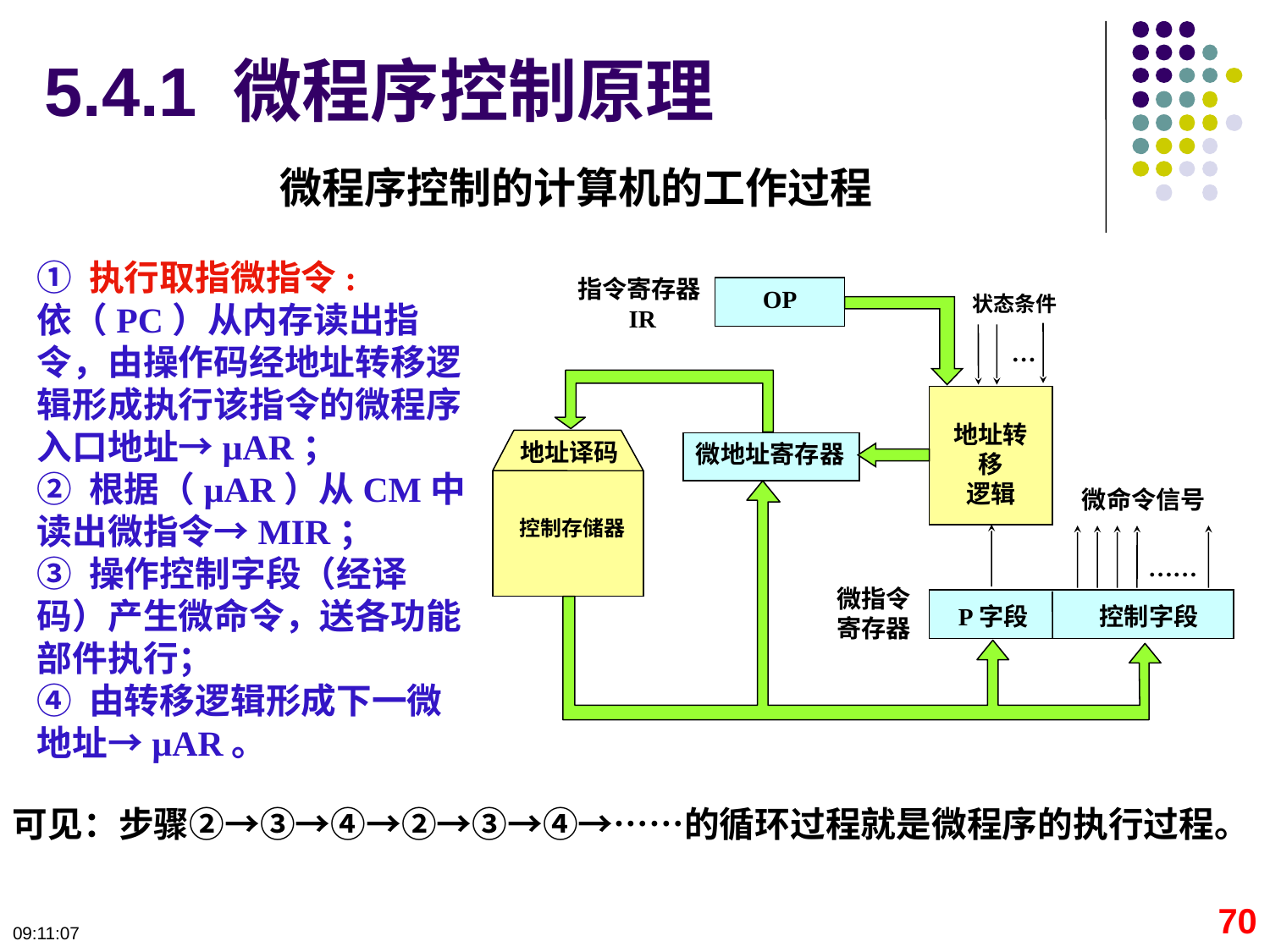

5.4.1 微程序控制原理
微程序控制的计算机的工作过程
① 执行取指微指令:
依（PC）从内存读出指令，由操作码经地址转移逻辑形成执行该指令的微程序入口地址→µAR；
② 根据（µAR）从CM中读出微指令→MIR；
③ 操作控制字段（经译码）产生微命令，送各功能部件执行；
④ 由转移逻辑形成下一微地址→µAR。
指令寄存器IR
OP
状态条件

…

地址转移
逻辑

地址译码

控制存储器
微地址寄存器

微命令信号

……
微指令
寄存器

P字段
控制字段
可见：步骤②→③→④→②→③→④→……的循环过程就是微程序的执行过程。
70
09:11:07